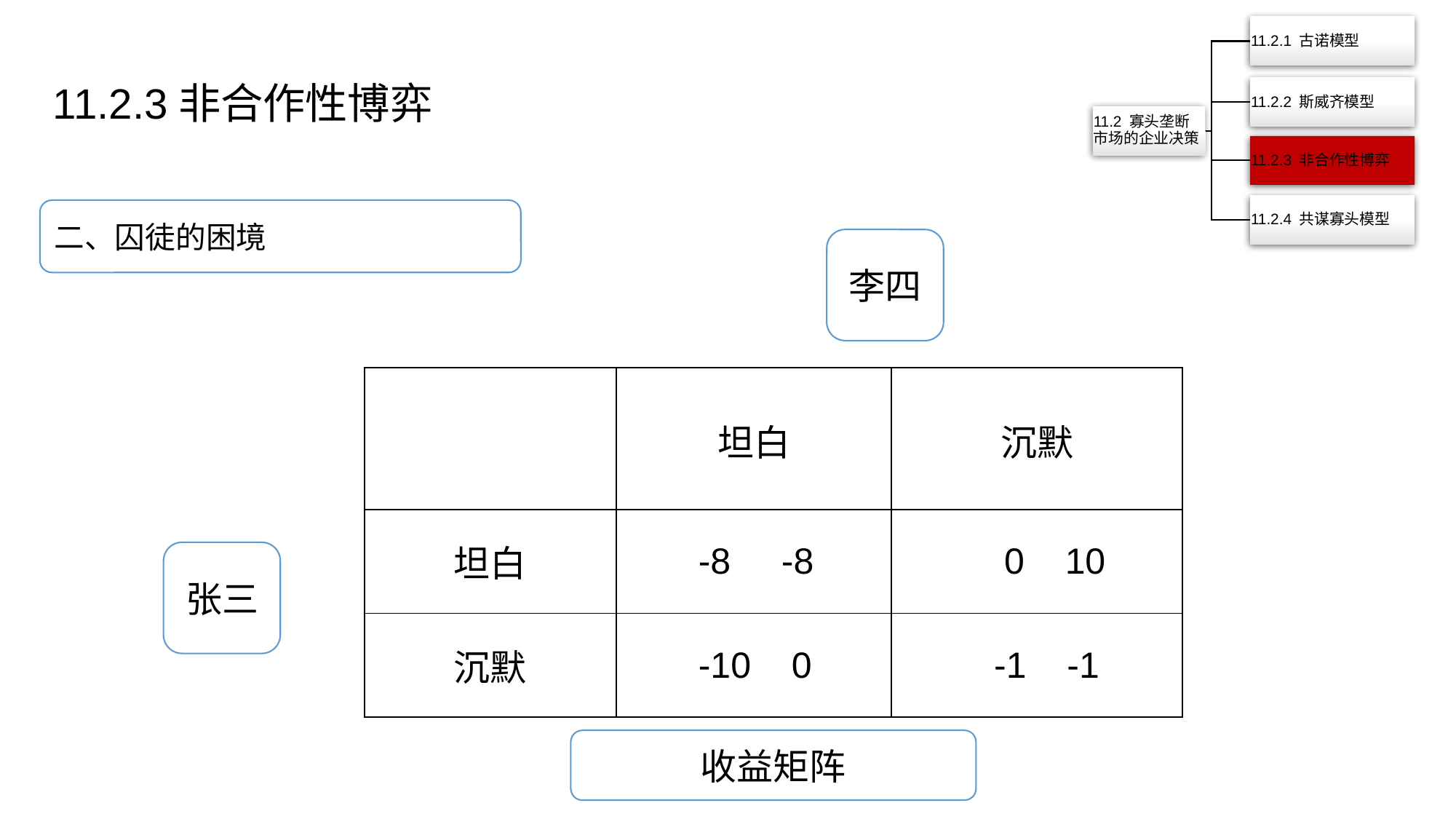

11.2 寡头垄断市场的企业决策
11.2.1 古诺模型
11.2.2 斯威齐模型
11.2.3 非合作性博弈
11.2.4 共谋寡头模型
11.2.3非合作性博弈
二、囚徒的困境
李四
|  | 坦白 | 沉默 |
| --- | --- | --- |
| 坦白 | -8 -8 | 0 10 |
| 沉默 | -10 0 | -1 -1 |
张三
收益矩阵